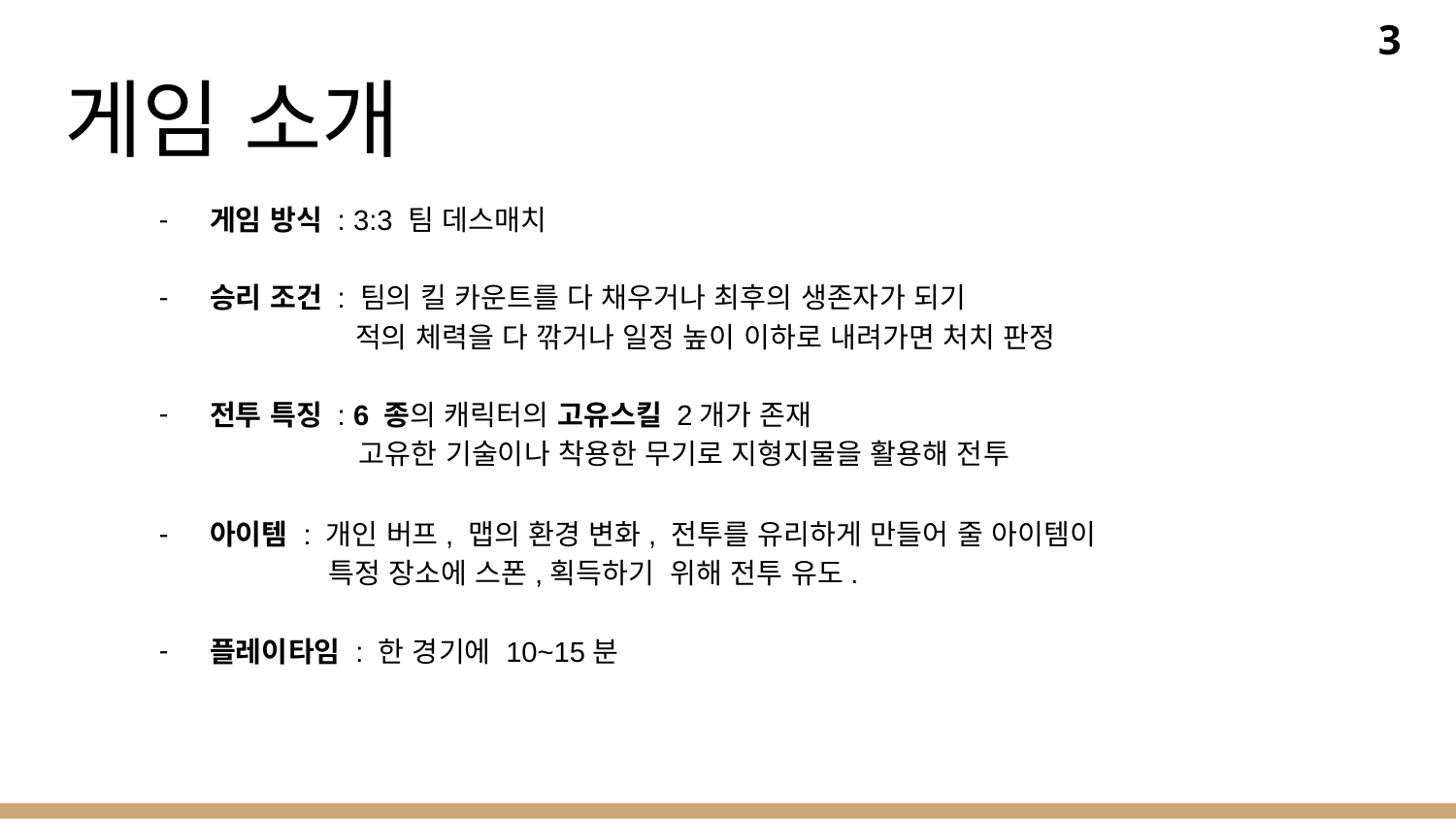

3
# 게임 소개
게임 방식 : 3:3 팀 데스매치

승리 조건 : 팀의 킬 카운트를 다 채우거나 최후의 생존자가 되기
적의 체력을 다 깎거나 일정 높이 이하로 내려가면 처치 판정

전투 특징 : 6 종의 캐릭터의 고유스킬 2개가 존재
                                    고유한 기술이나 착용한 무기로 지형지물을 활용해 전투

아이템 : 개인 버프, 맵의 환경 변화, 전투를 유리하게 만들어 줄 아이템이
              특정 장소에 스폰,획득하기  위해 전투 유도.

플레이타임 : 한 경기에 10~15분